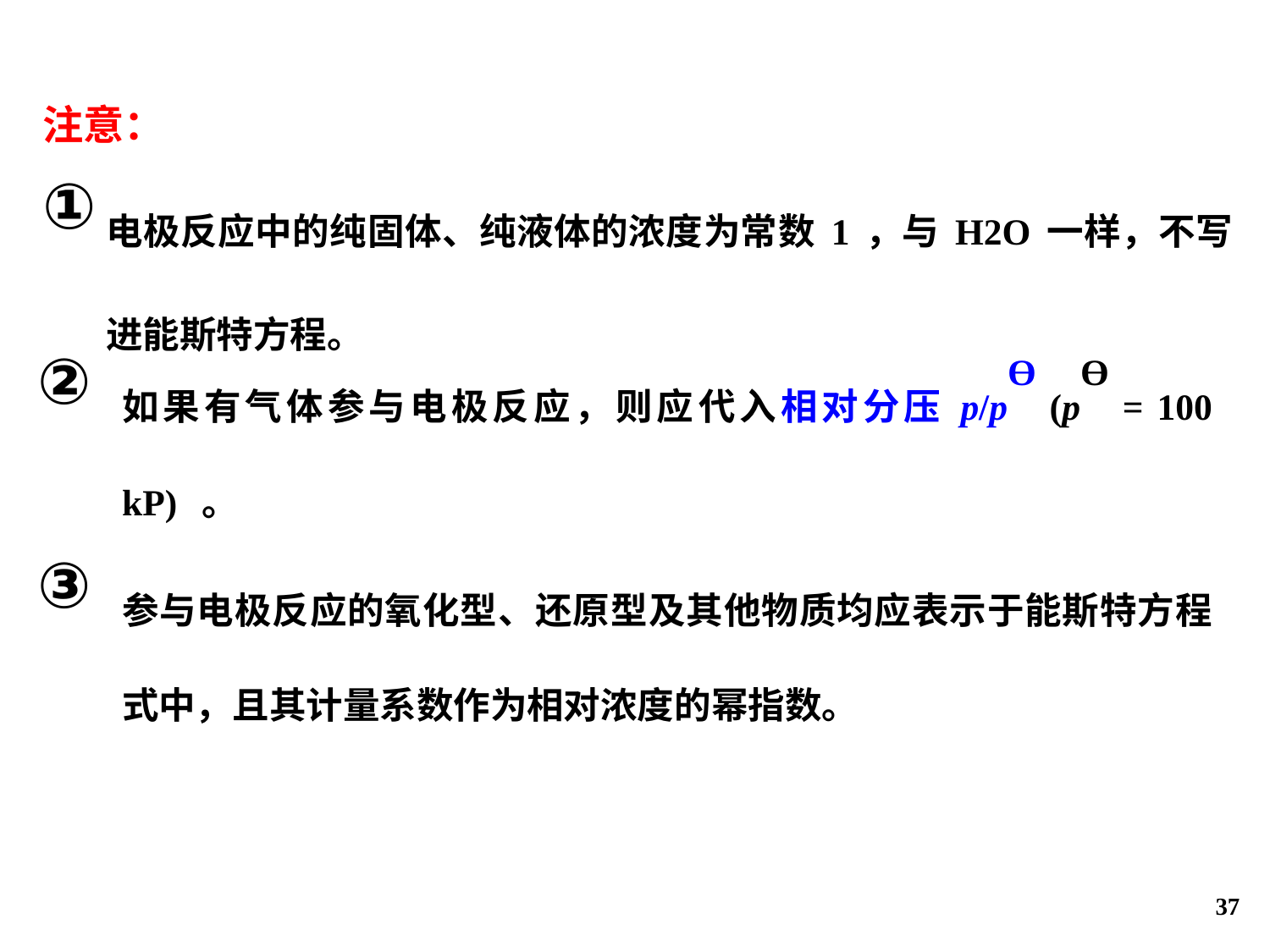

注意：
电极反应中的纯固体、纯液体的浓度为常数1，与H2O一样，不写进能斯特方程。
如果有气体参与电极反应，则应代入相对分压p/pƟ (pƟ = 100 kP) 。
参与电极反应的氧化型、还原型及其他物质均应表示于能斯特方程式中，且其计量系数作为相对浓度的幂指数。